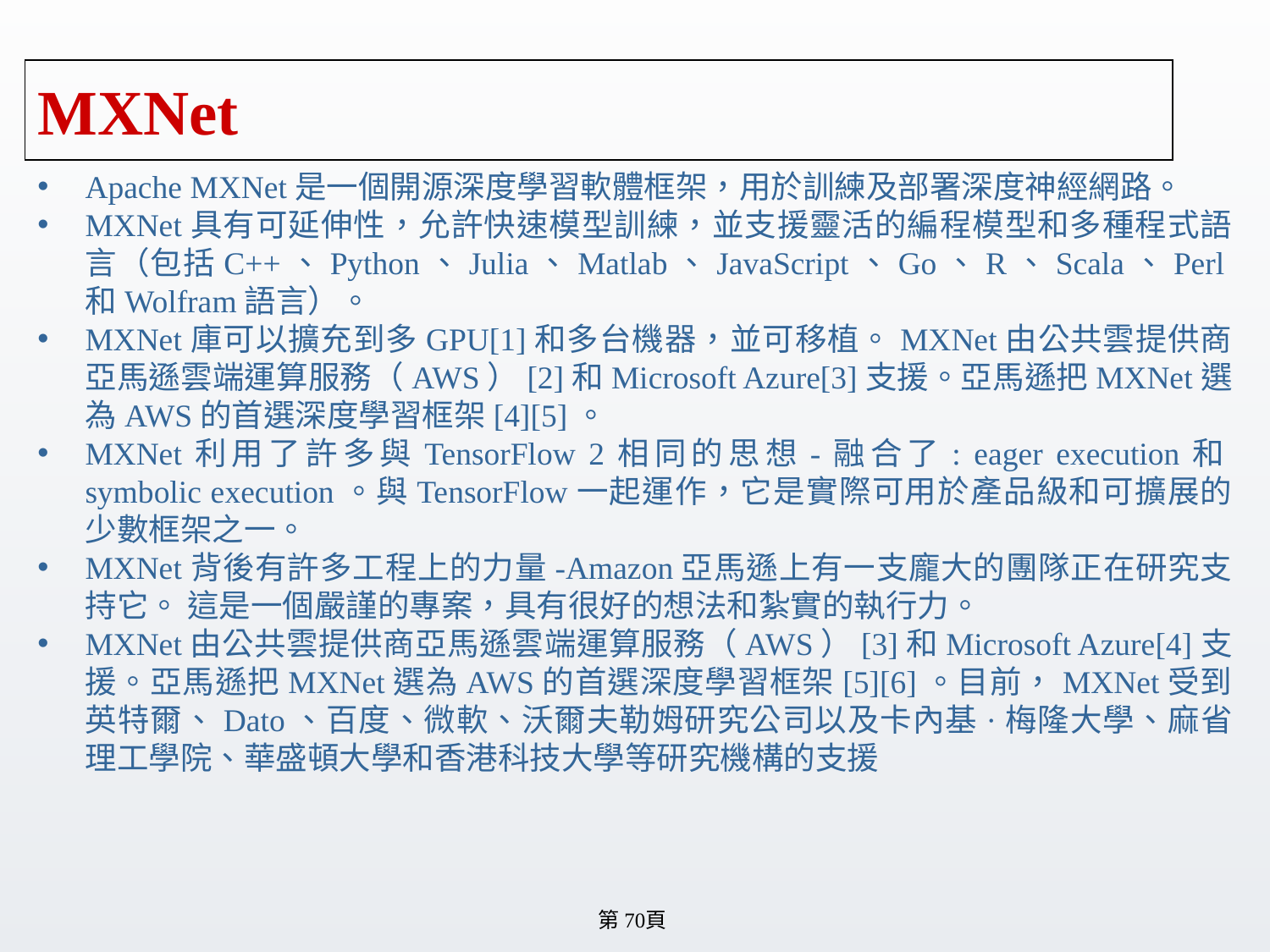

# MXNet
Apache MXNet是一個開源深度學習軟體框架，用於訓練及部署深度神經網路。
MXNet具有可延伸性，允許快速模型訓練，並支援靈活的編程模型和多種程式語言（包括C++、Python、Julia、Matlab、JavaScript、Go、R、Scala、Perl和Wolfram語言）。
MXNet庫可以擴充到多GPU[1]和多台機器，並可移植。MXNet由公共雲提供商亞馬遜雲端運算服務（AWS）[2]和Microsoft Azure[3]支援。亞馬遜把MXNet選為AWS的首選深度學習框架[4][5]。
MXNet利用了許多與TensorFlow 2相同的思想-融合了: eager execution和symbolic execution。與TensorFlow一起運作，它是實際可用於產品級和可擴展的少數框架之一。
MXNet背後有許多工程上的力量-Amazon亞馬遜上有一支龐大的團隊正在研究支持它。 這是一個嚴謹的專案，具有很好的想法和紮實的執行力。
MXNet由公共雲提供商亞馬遜雲端運算服務（AWS）[3]和Microsoft Azure[4]支援。亞馬遜把MXNet選為AWS的首選深度學習框架[5][6]。目前，MXNet受到英特爾、Dato、百度、微軟、沃爾夫勒姆研究公司以及卡內基·梅隆大學、麻省理工學院、華盛頓大學和香港科技大學等研究機構的支援